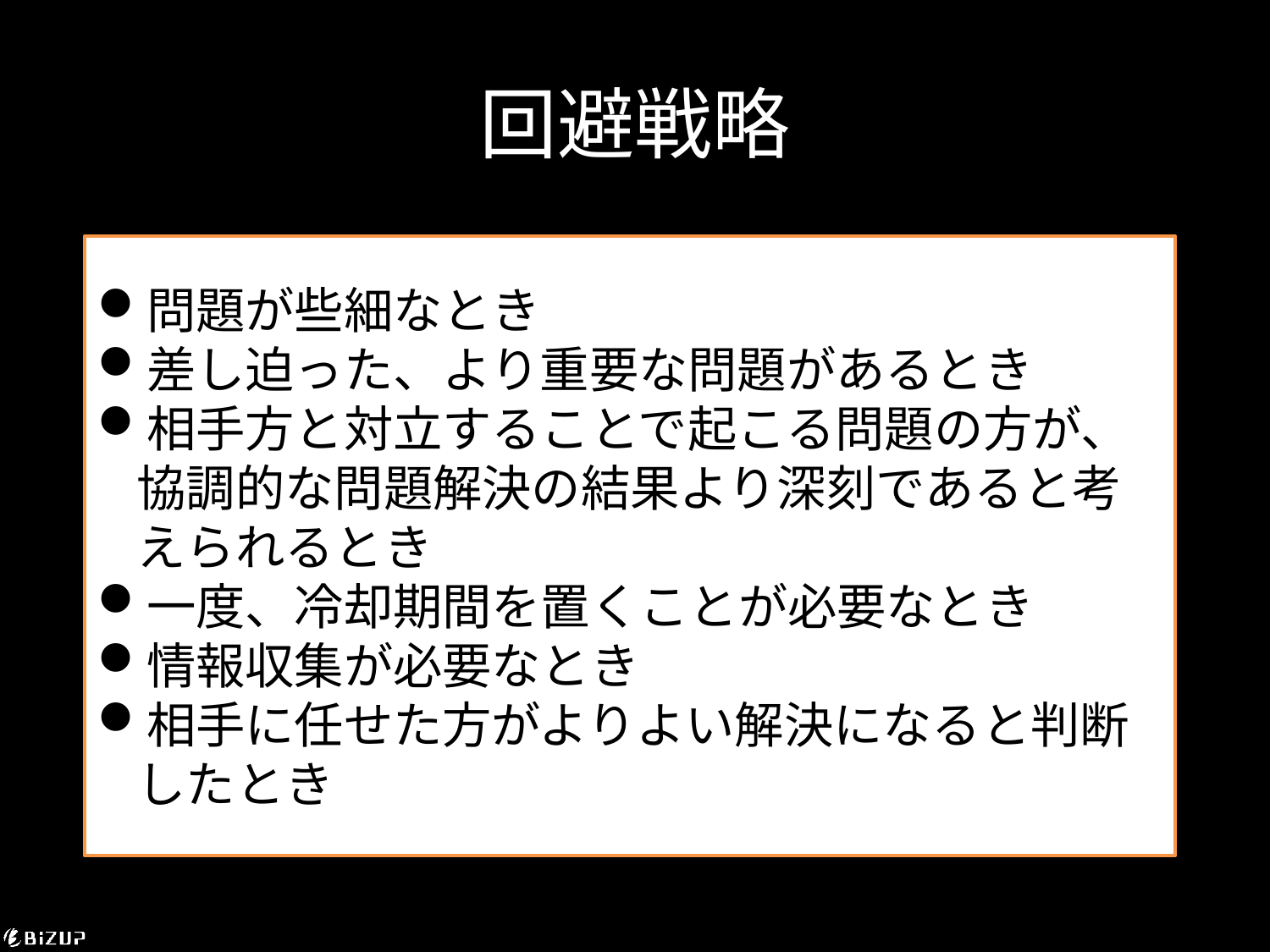

# 回避戦略
問題が些細なとき
差し迫った、より重要な問題があるとき
相手方と対立することで起こる問題の方が、協調的な問題解決の結果より深刻であると考えられるとき
一度、冷却期間を置くことが必要なとき
情報収集が必要なとき
相手に任せた方がよりよい解決になると判断したとき